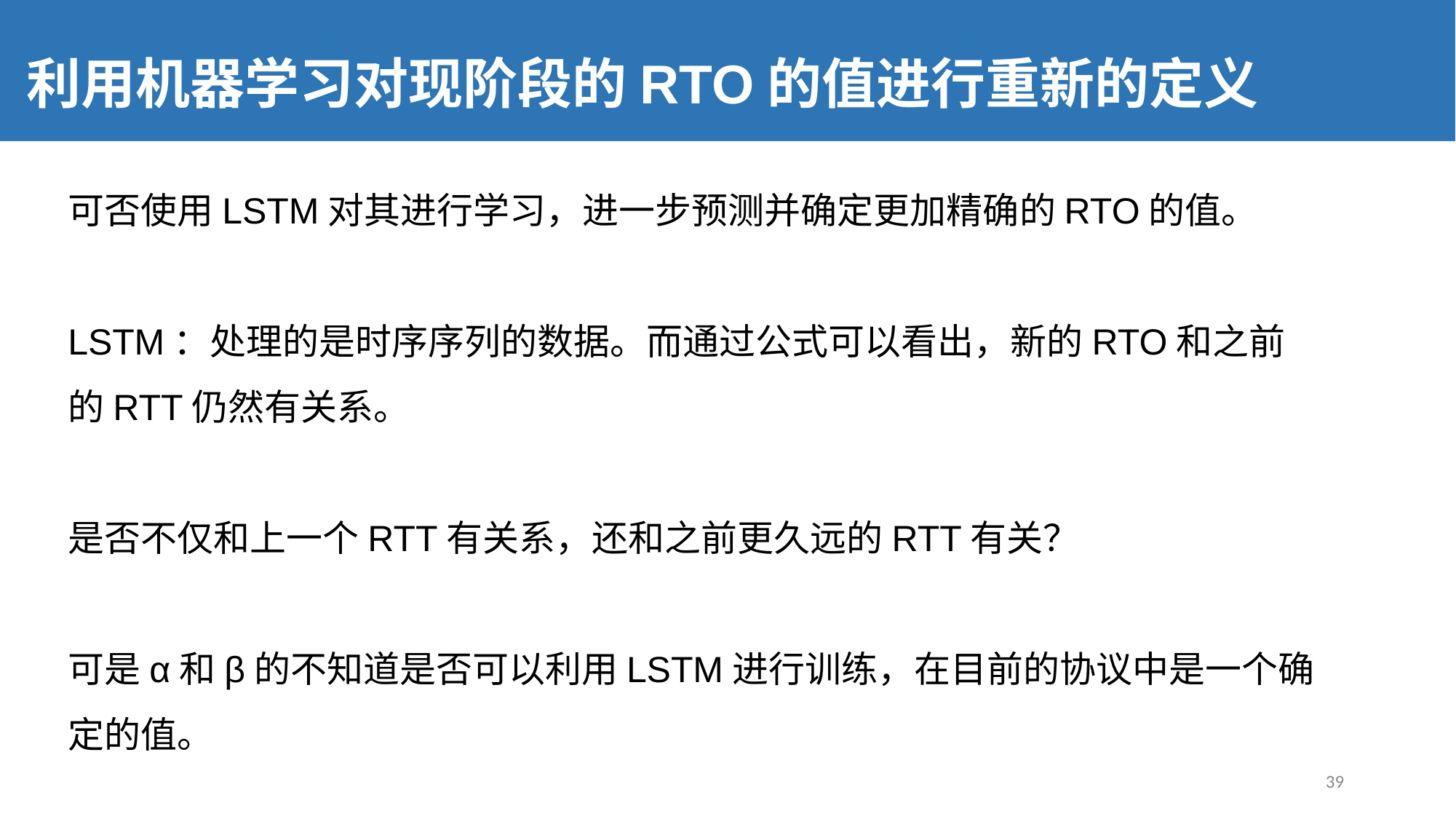

利用机器学习对现阶段的RTO的值进行重新的定义
可否使用LSTM对其进行学习，进一步预测并确定更加精确的RTO的值。

LSTM：处理的是时序序列的数据。而通过公式可以看出，新的RTO和之前的RTT仍然有关系。

是否不仅和上一个RTT有关系，还和之前更久远的RTT有关？

可是α和β的不知道是否可以利用LSTM进行训练，在目前的协议中是一个确定的值。
39